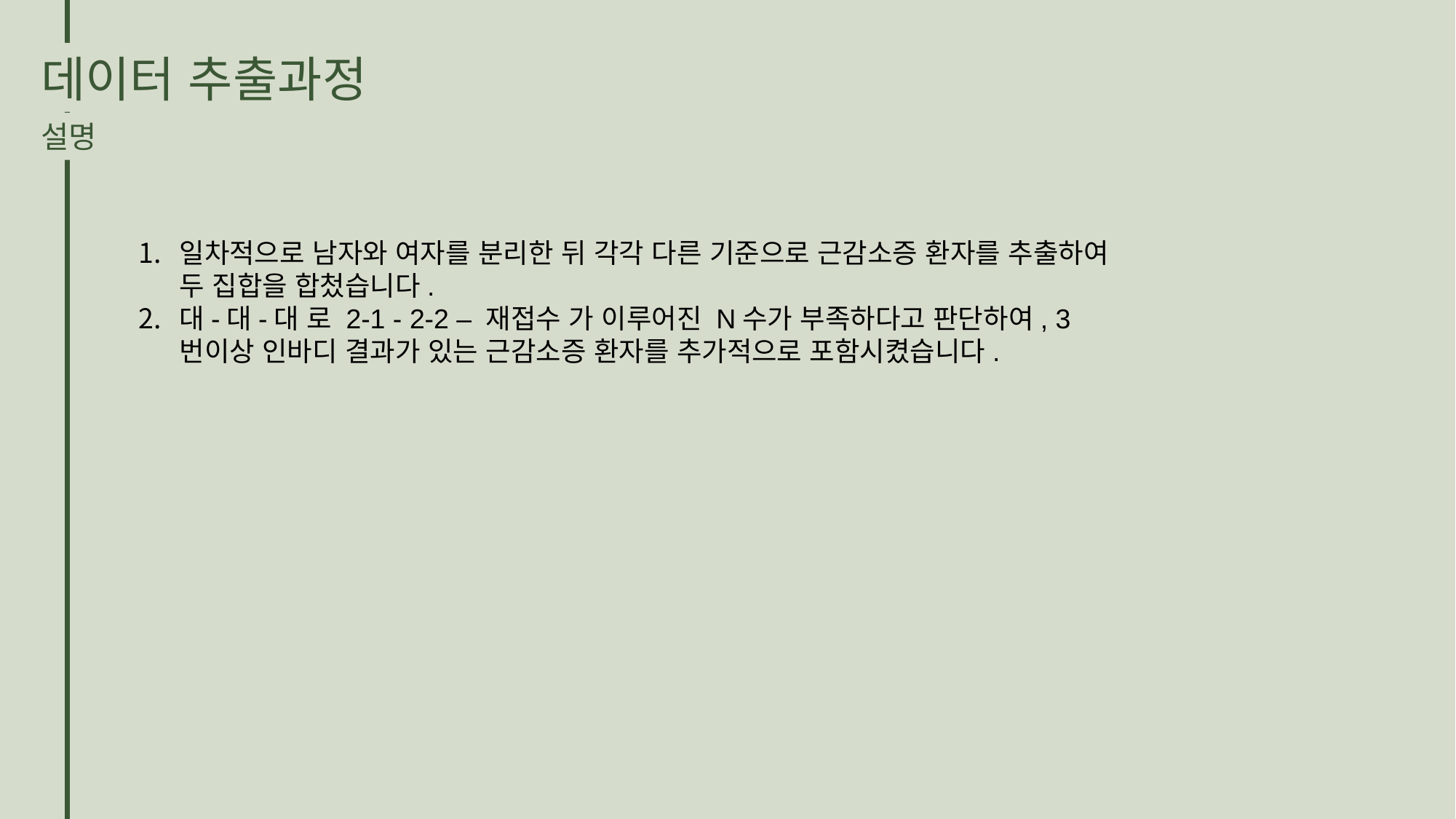

데이터 추출과정
설명
일차적으로 남자와 여자를 분리한 뒤 각각 다른 기준으로 근감소증 환자를 추출하여 두 집합을 합첬습니다.
대-대-대 로 2-1 - 2-2 – 재접수 가 이루어진 N수가 부족하다고 판단하여, 3번이상 인바디 결과가 있는 근감소증 환자를 추가적으로 포함시켰습니다.